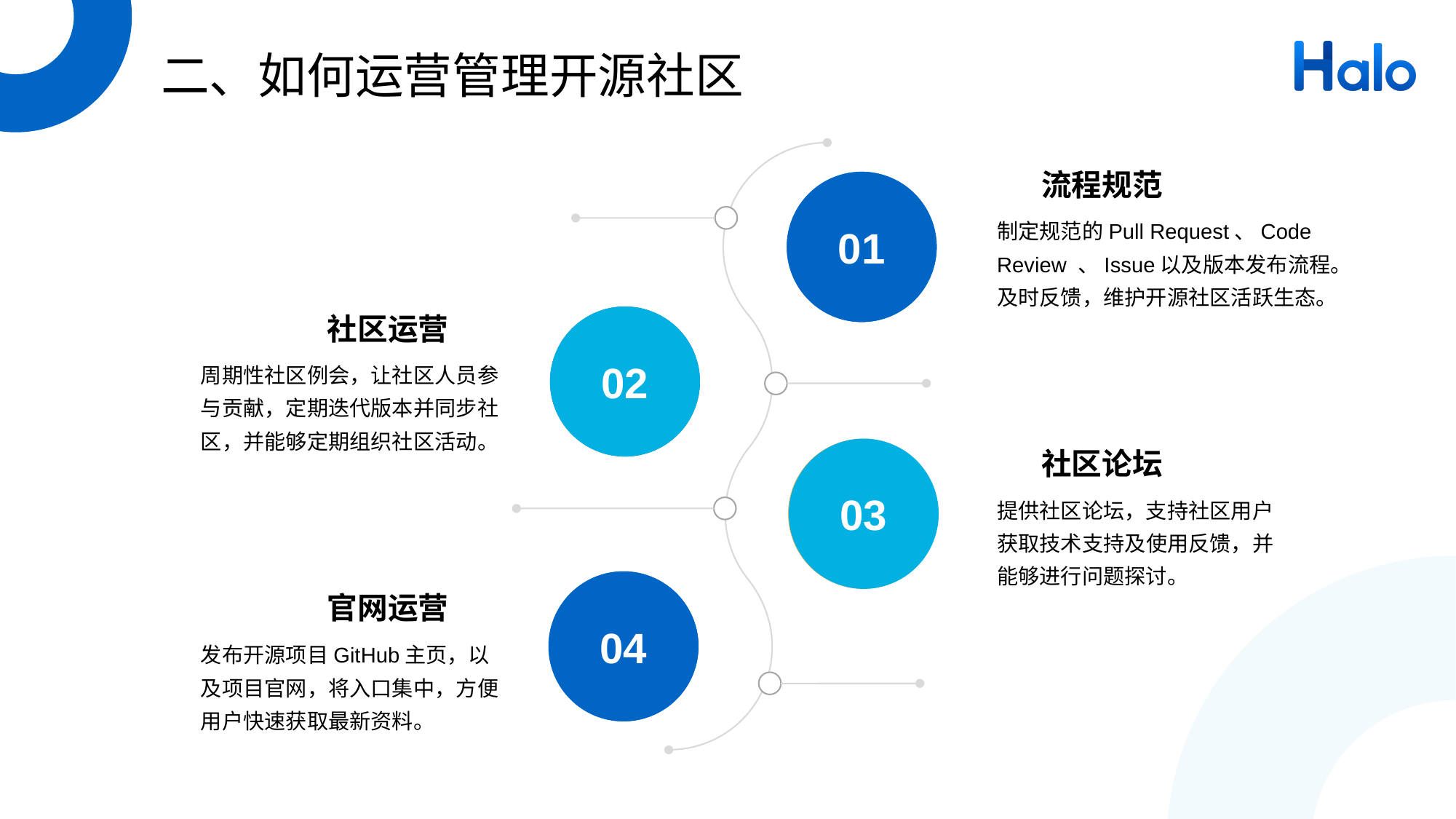

# 二、如何运营管理开源社区

01

02

03

04

流程规范
制定规范的Pull Request、Code Review 、Issue以及版本发布流程。及时反馈，维护开源社区活跃生态。
社区运营
周期性社区例会，让社区人员参与贡献，定期迭代版本并同步社区，并能够定期组织社区活动。
社区论坛
提供社区论坛，支持社区用户获取技术支持及使用反馈，并能够进行问题探讨。
官网运营
发布开源项目GitHub主页，以及项目官网，将入口集中，方便用户快速获取最新资料。